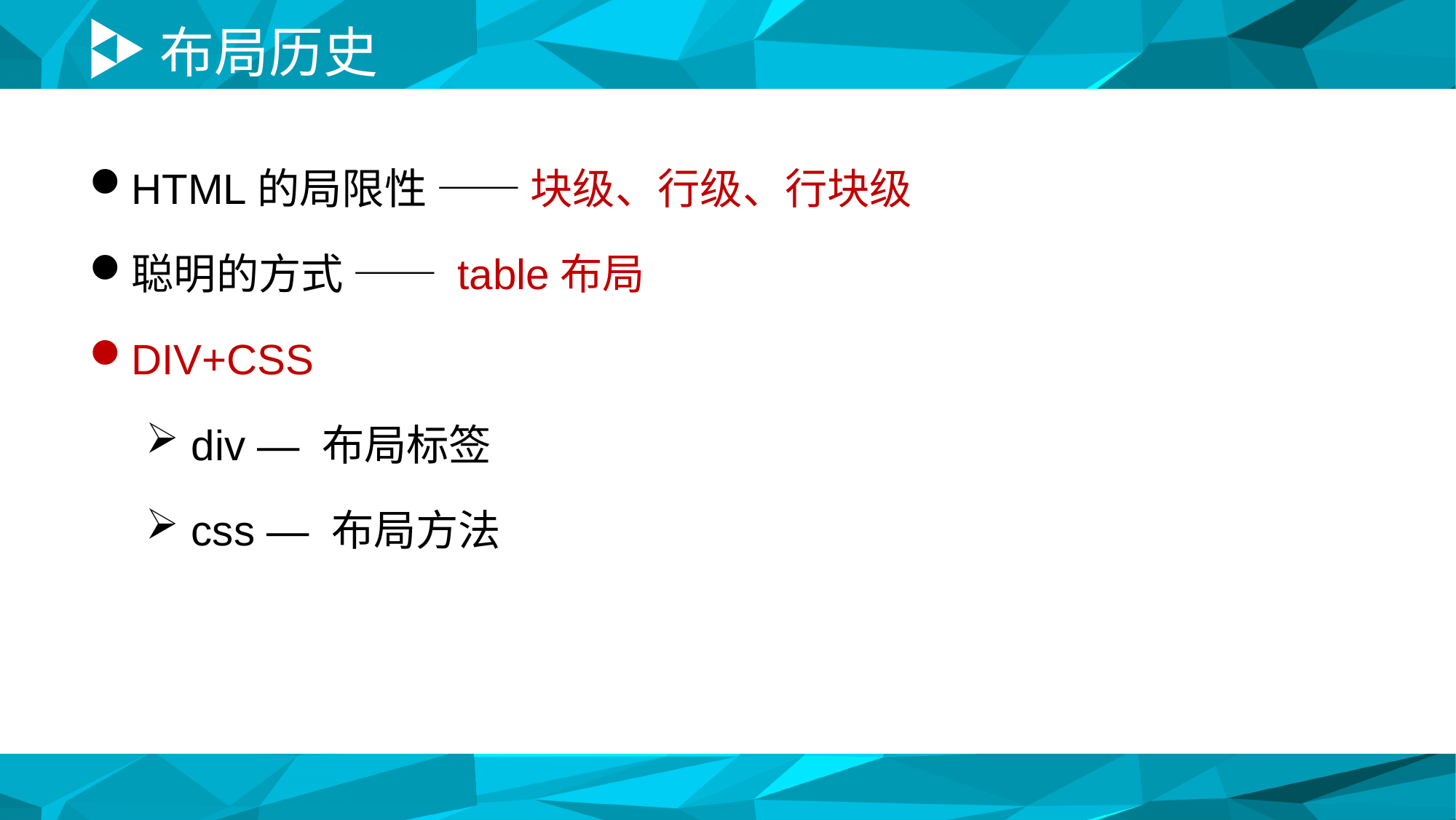

# 布局历史
HTML的局限性 —— 块级、行级、行块级
聪明的方式 —— table布局
DIV+CSS
div — 布局标签
css — 布局方法